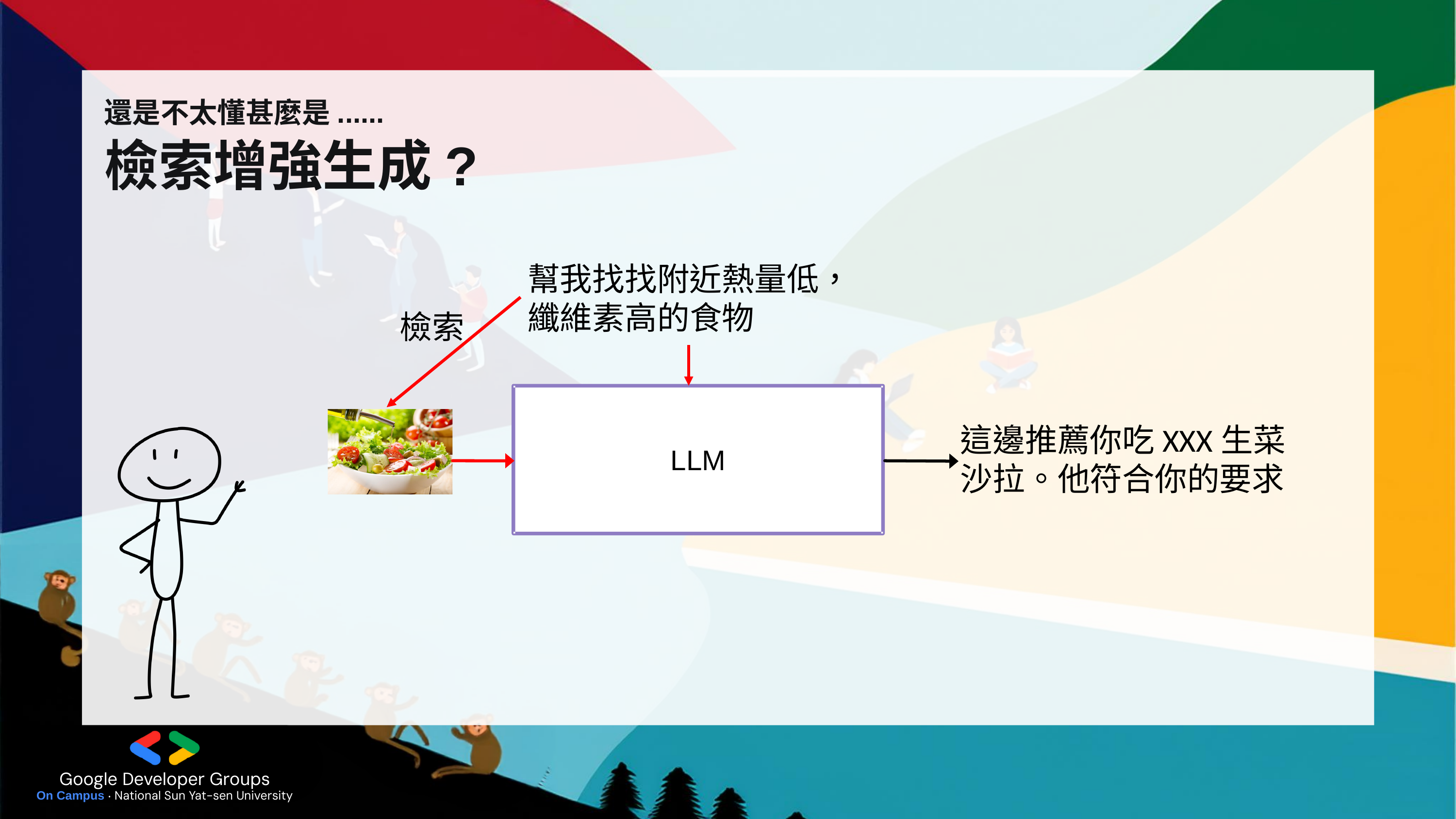

Google Developer Groups
On Campus ‧ National Sun Yat-sen University
還是不太懂甚麼是......
檢索增強生成?
幫我找找附近熱量低，纖維素高的食物
檢索

LLM

這邊推薦你吃XXX生菜沙拉。他符合你的要求